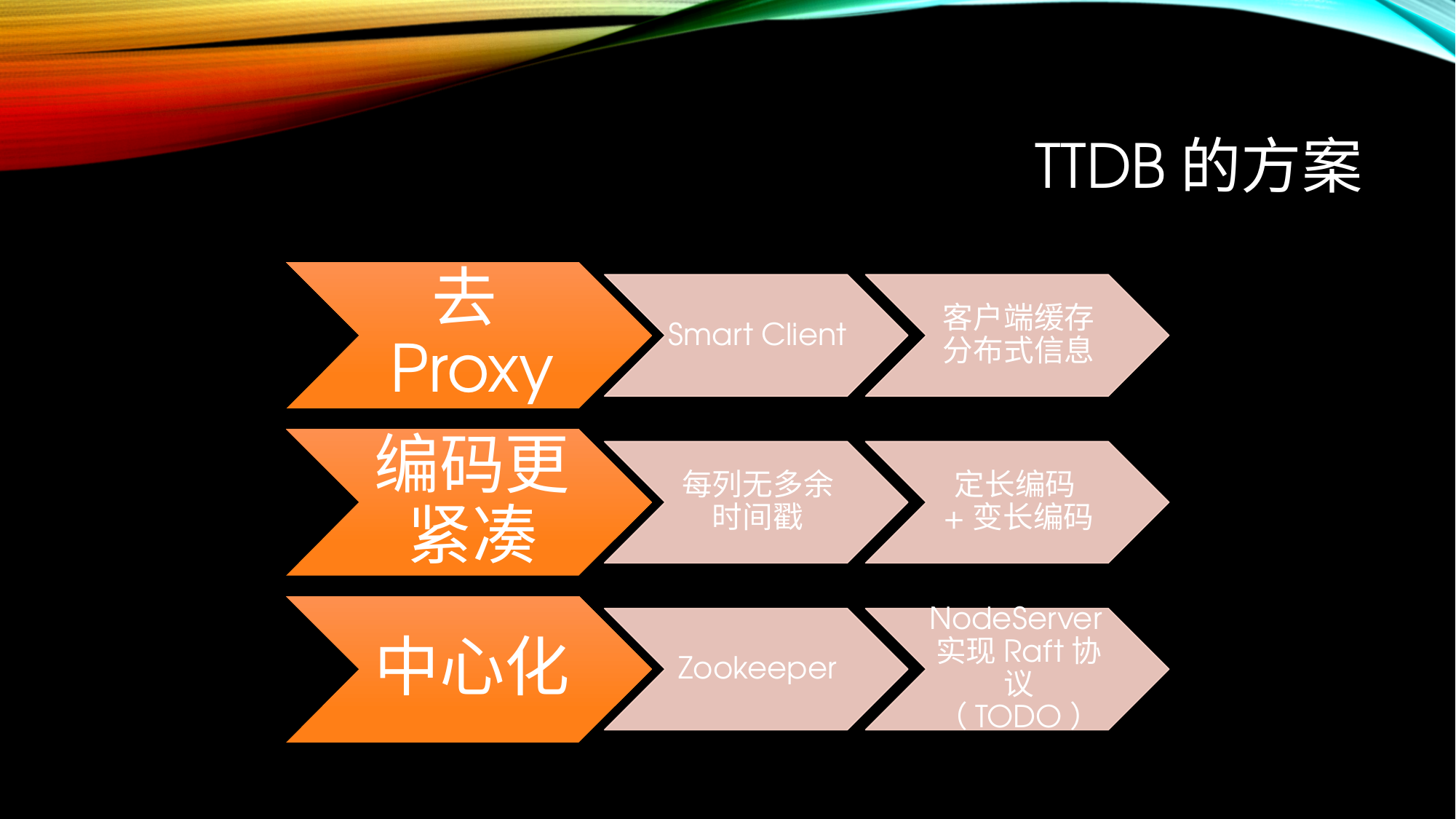

# ttdb的方案
去Proxy
Smart Client
客户端缓存分布式信息
编码更紧凑
每列无多余时间戳
定长编码+变长编码
中心化
Zookeeper
NodeServer实现Raft协议（TODO）